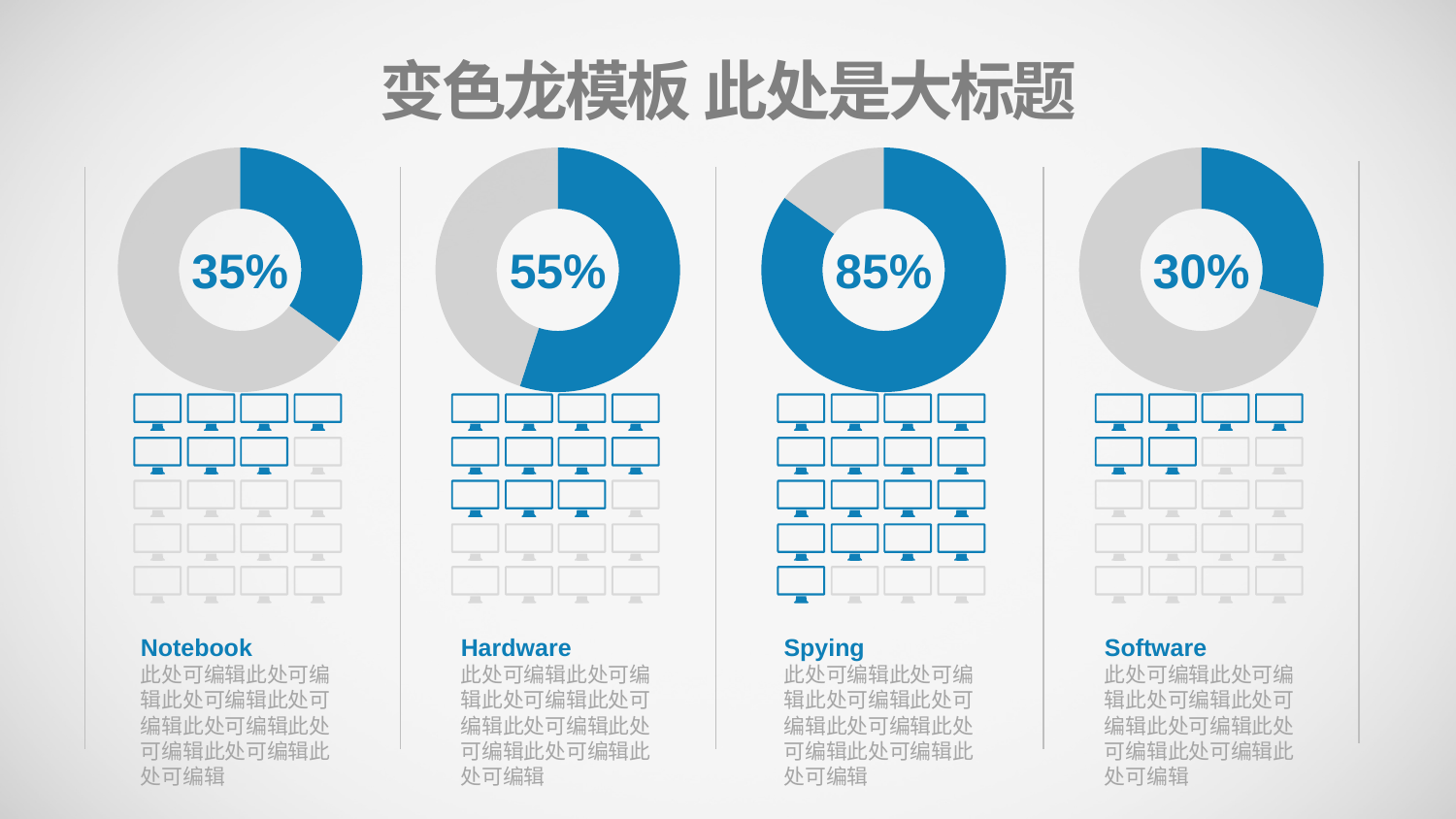

变色龙模板 此处是大标题

### Chart

| Category | Column1 |
|---|---|

### Chart

| Category | Column1 |
|---|---|

### Chart

| Category | Column1 |
|---|---|

### Chart

| Category | Column1 |
|---|---|
35%
55%
85%
30%

Notebook
此处可编辑此处可编辑此处可编辑此处可编辑此处可编辑此处可编辑此处可编辑此处可编辑
Hardware
此处可编辑此处可编辑此处可编辑此处可编辑此处可编辑此处可编辑此处可编辑此处可编辑
Spying
此处可编辑此处可编辑此处可编辑此处可编辑此处可编辑此处可编辑此处可编辑此处可编辑
Software
此处可编辑此处可编辑此处可编辑此处可编辑此处可编辑此处可编辑此处可编辑此处可编辑